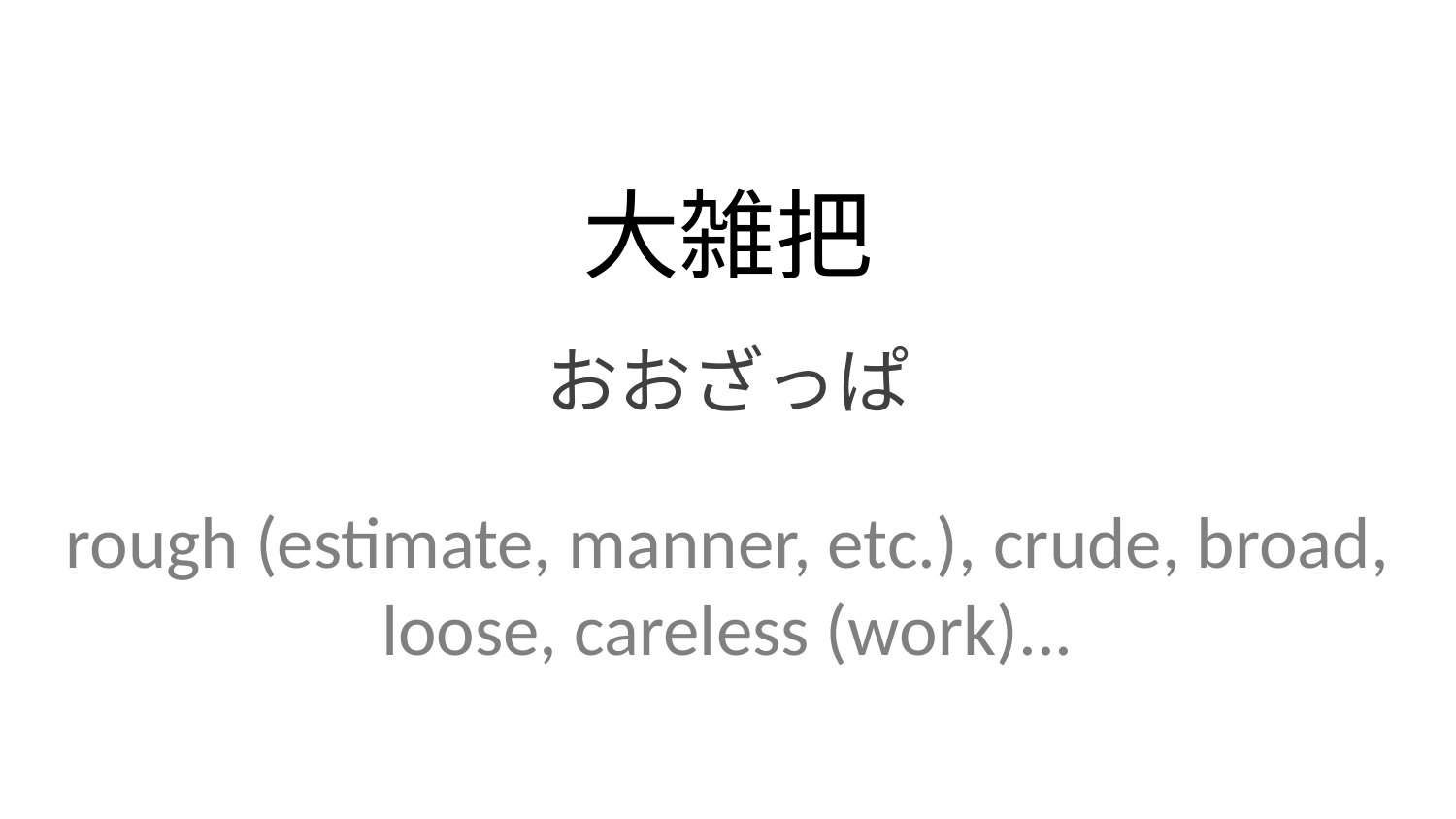

大雑把

おおざっぱ
rough (estimate, manner, etc.), crude, broad, loose, careless (work)...